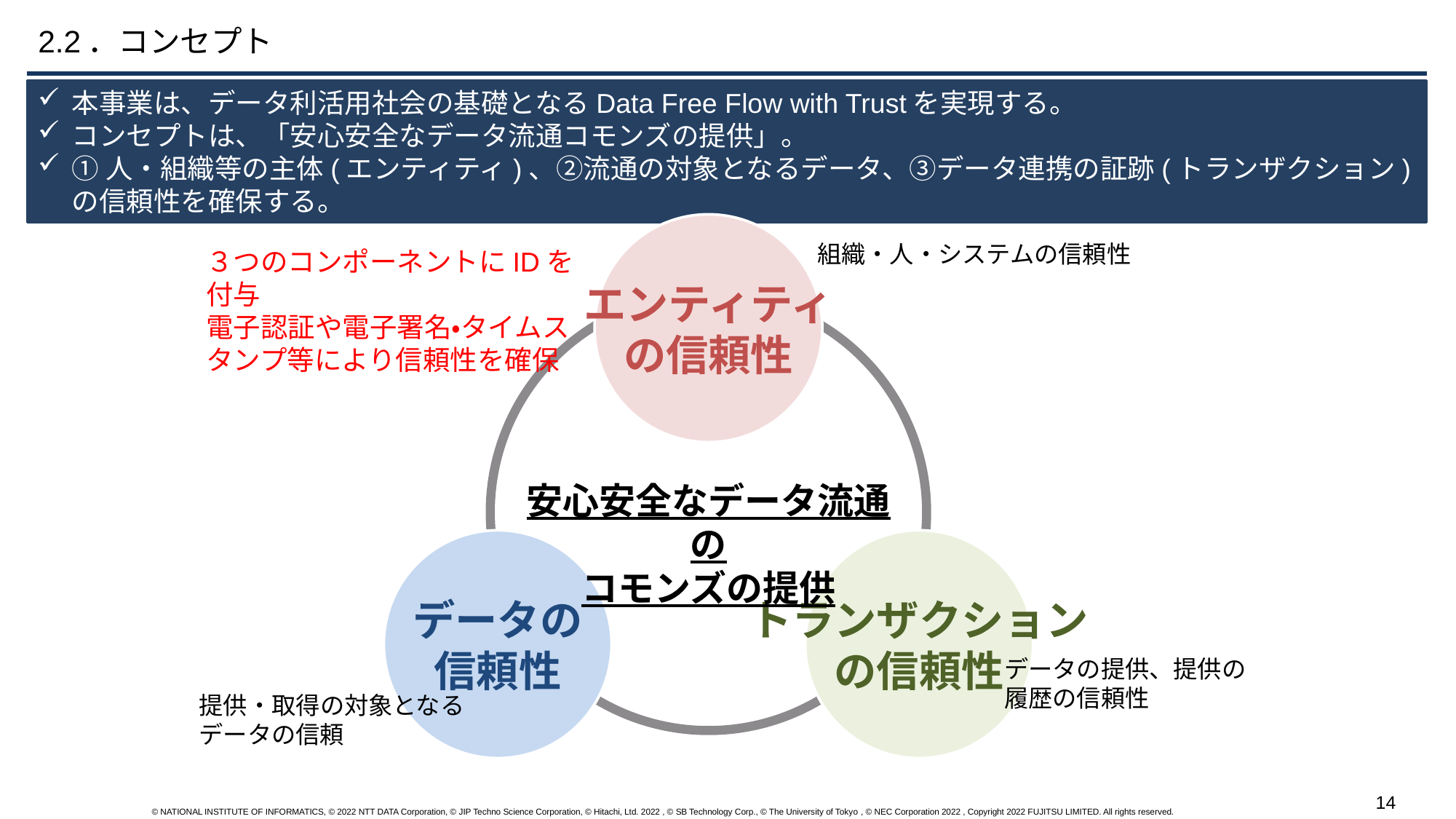

2.2．コンセプト
本事業は、データ利活用社会の基礎となるData Free Flow with Trustを実現する。
コンセプトは、「安心安全なデータ流通コモンズの提供」。
①人・組織等の主体(エンティティ)、②流通の対象となるデータ、③データ連携の証跡(トランザクション)の信頼性を確保する。
エンティティ
の信頼性

安心安全なデータ流通の
コモンズの提供
データの
信頼性
トランザクション
の信頼性
組織・人・システムの信頼性
３つのコンポーネントにIDを付与
電子認証や電子署名・タイムスタンプ等により信頼性を確保
データの提供、提供の
履歴の信頼性
提供・取得の対象となる
データの信頼